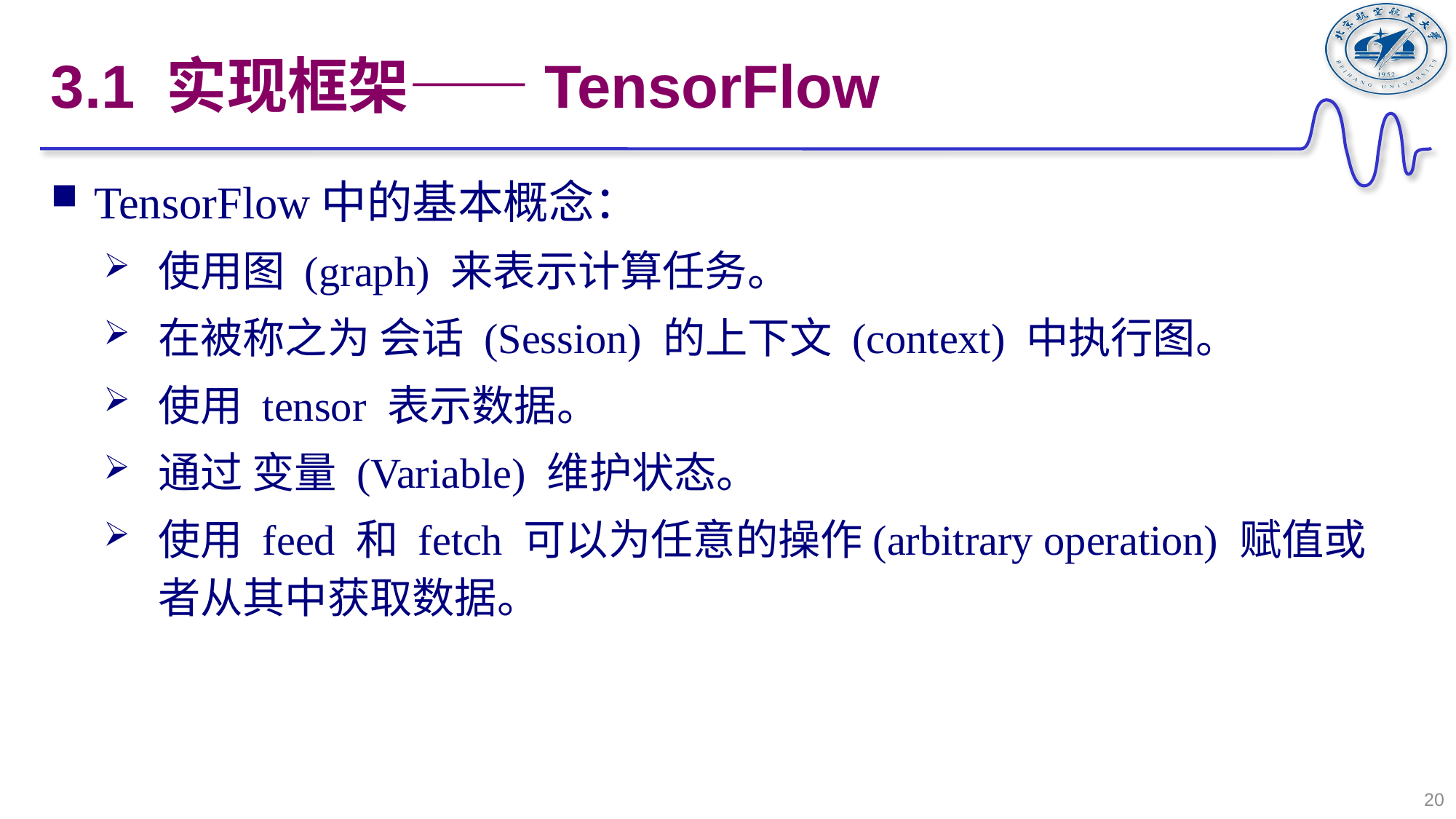

# 3.1 实现框架——TensorFlow
TensorFlow中的基本概念：
使用图 (graph) 来表示计算任务。
在被称之为 会话 (Session) 的上下文 (context) 中执行图。
使用 tensor 表示数据。
通过 变量 (Variable) 维护状态。
使用 feed 和 fetch 可以为任意的操作(arbitrary operation) 赋值或者从其中获取数据。
20